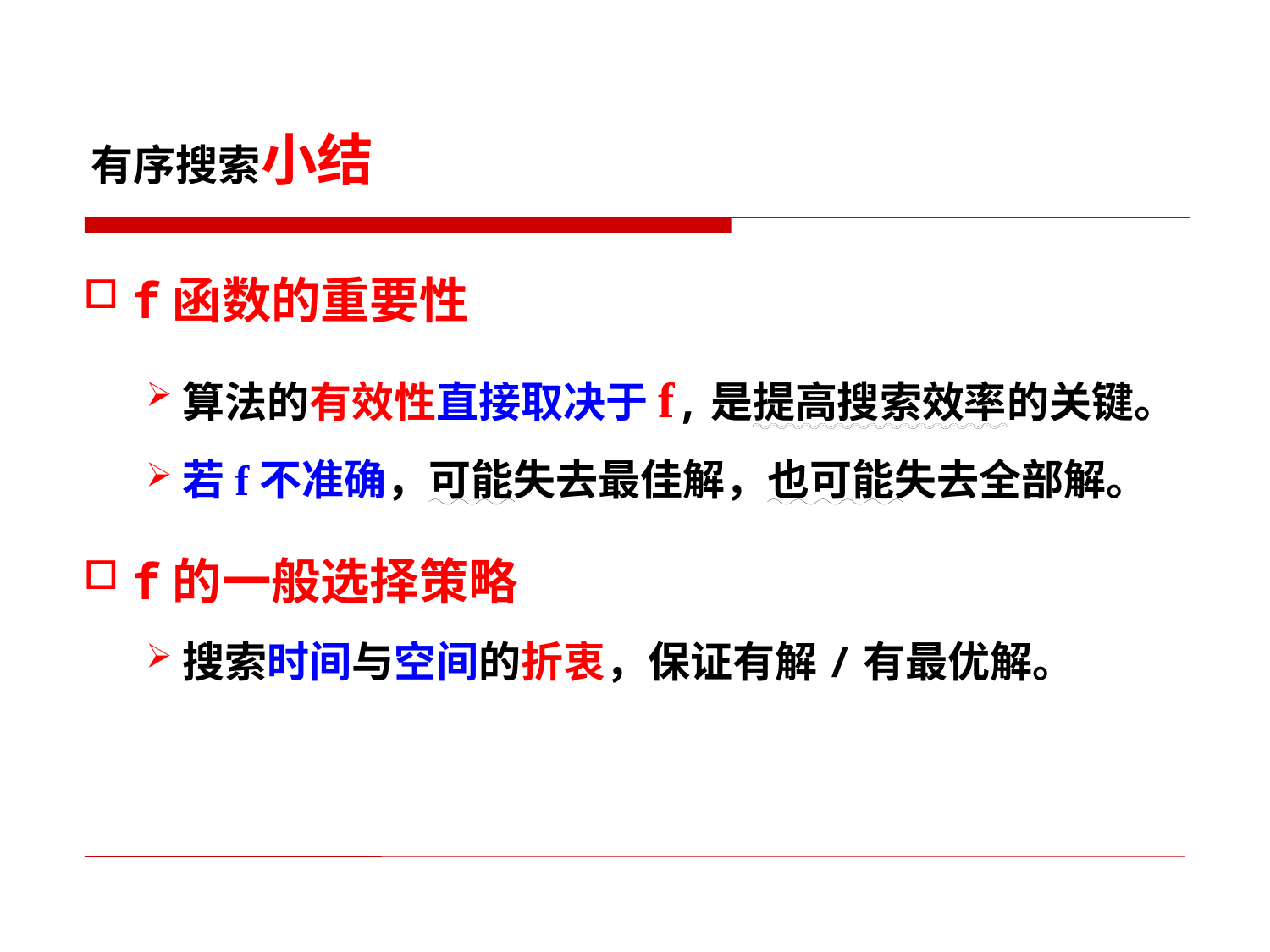

有序搜索小结
f函数的重要性
算法的有效性直接取决于f,是提高搜索效率的关键。
若f不准确，可能失去最佳解，也可能失去全部解。

f的一般选择策略
搜索时间与空间的折衷，保证有解/有最优解。